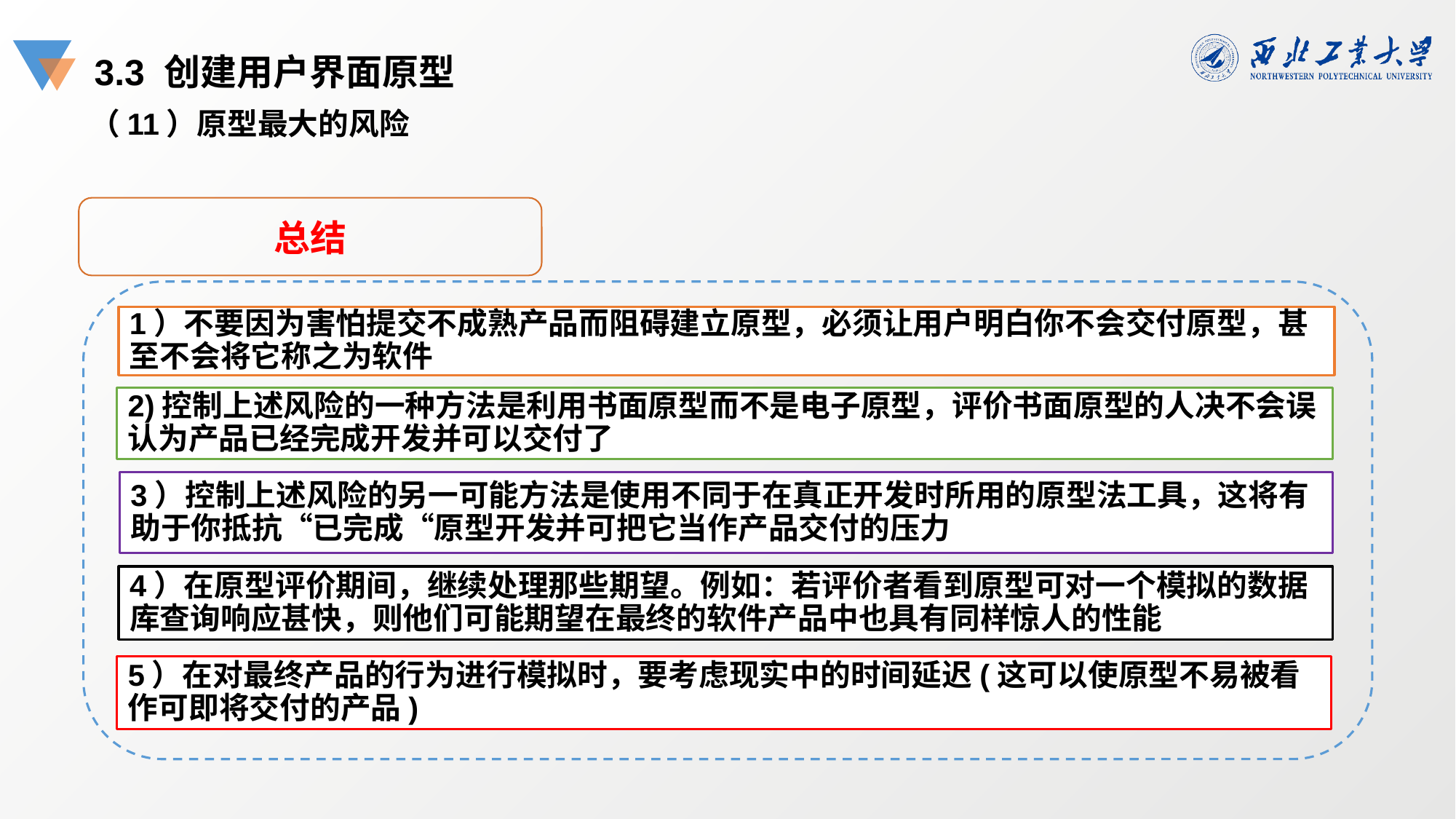

3.3 创建用户界面原型
（11）原型最大的风险
总结

1）不要因为害怕提交不成熟产品而阻碍建立原型，必须让用户明白你不会交付原型，甚至不会将它称之为软件
2)控制上述风险的一种方法是利用书面原型而不是电子原型，评价书面原型的人决不会误认为产品已经完成开发并可以交付了
3）控制上述风险的另一可能方法是使用不同于在真正开发时所用的原型法工具，这将有助于你抵抗“已完成“原型开发并可把它当作产品交付的压力
4）在原型评价期间，继续处理那些期望。例如：若评价者看到原型可对一个模拟的数据库查询响应甚快，则他们可能期望在最终的软件产品中也具有同样惊人的性能
5）在对最终产品的行为进行模拟时，要考虑现实中的时间延迟(这可以使原型不易被看作可即将交付的产品)
39